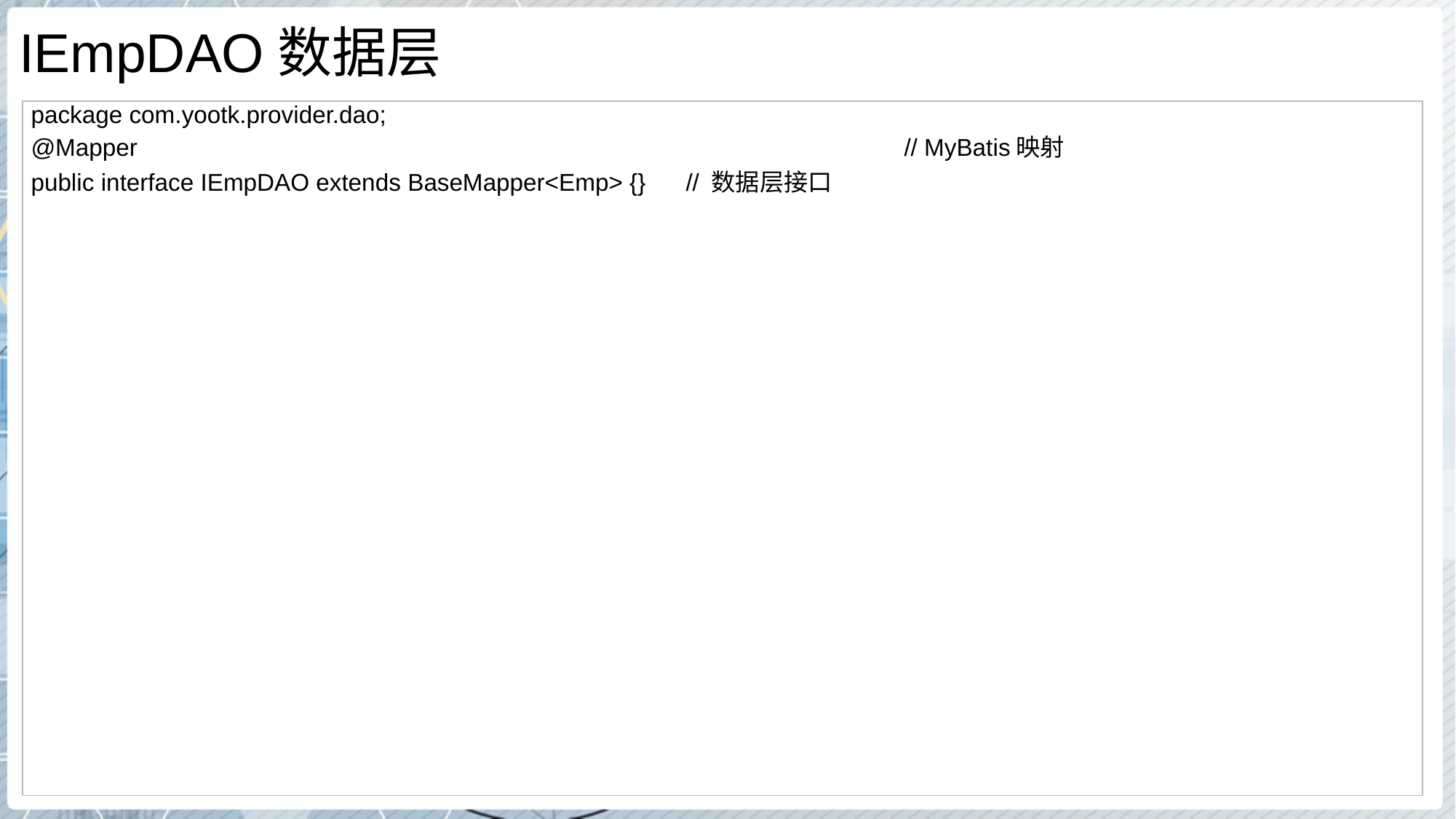

# IEmpDAO数据层
| package com.yootk.provider.dao; @Mapper // MyBatis映射 public interface IEmpDAO extends BaseMapper<Emp> {} // 数据层接口 |
| --- |